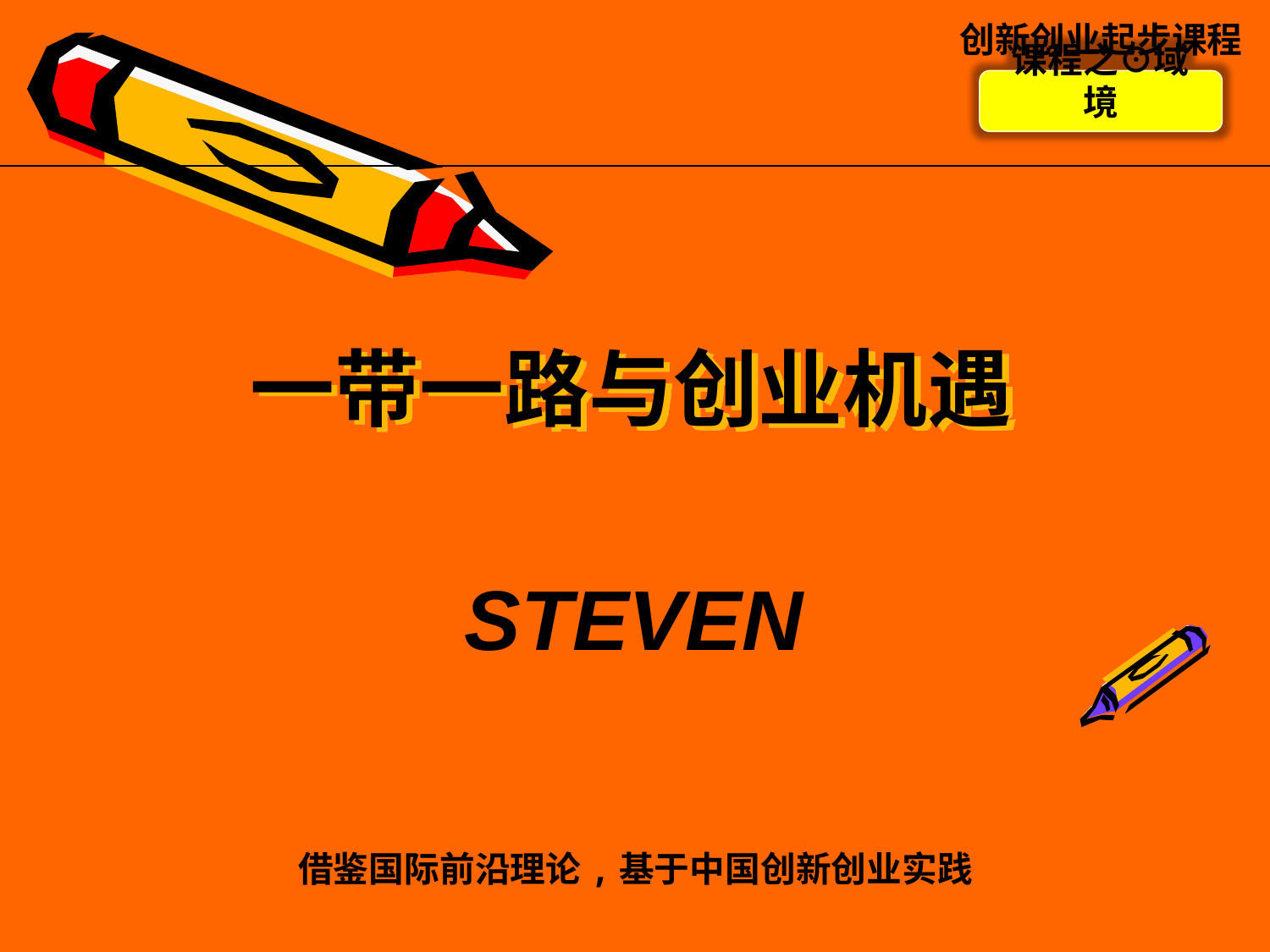

创新创业起步课程
课程之⊙域境
# 一带一路与创业机遇
STEVEN
借鉴国际前沿理论,基于中国创新创业实践